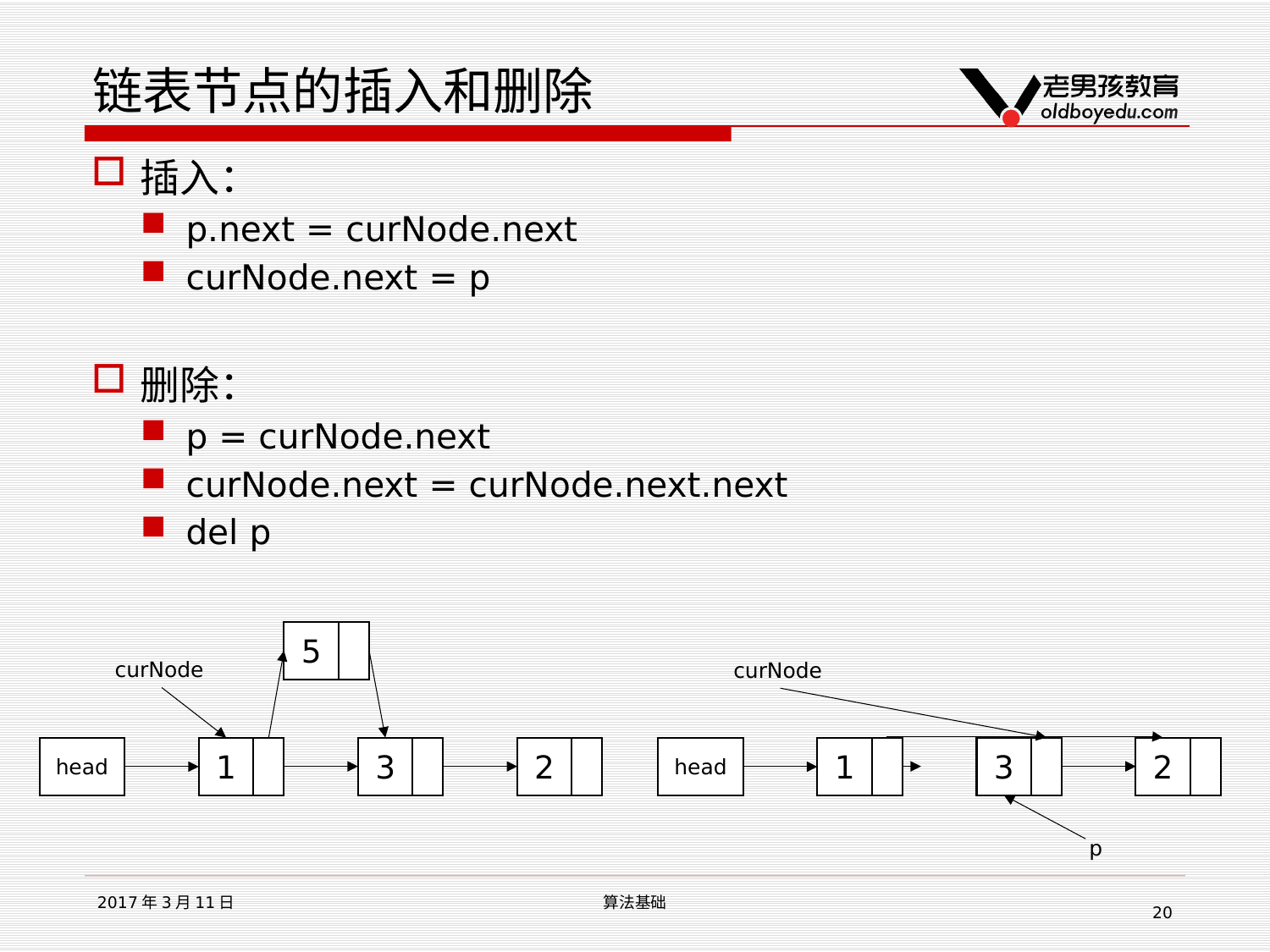

# 链表节点的插入和删除
插入：
p.next = curNode.next
curNode.next = p

删除：
p = curNode.next
curNode.next = curNode.next.next
del p
5

curNode
curNode
head
1

3

2

head
1

3

2

p
2017年3月11日
算法基础
20